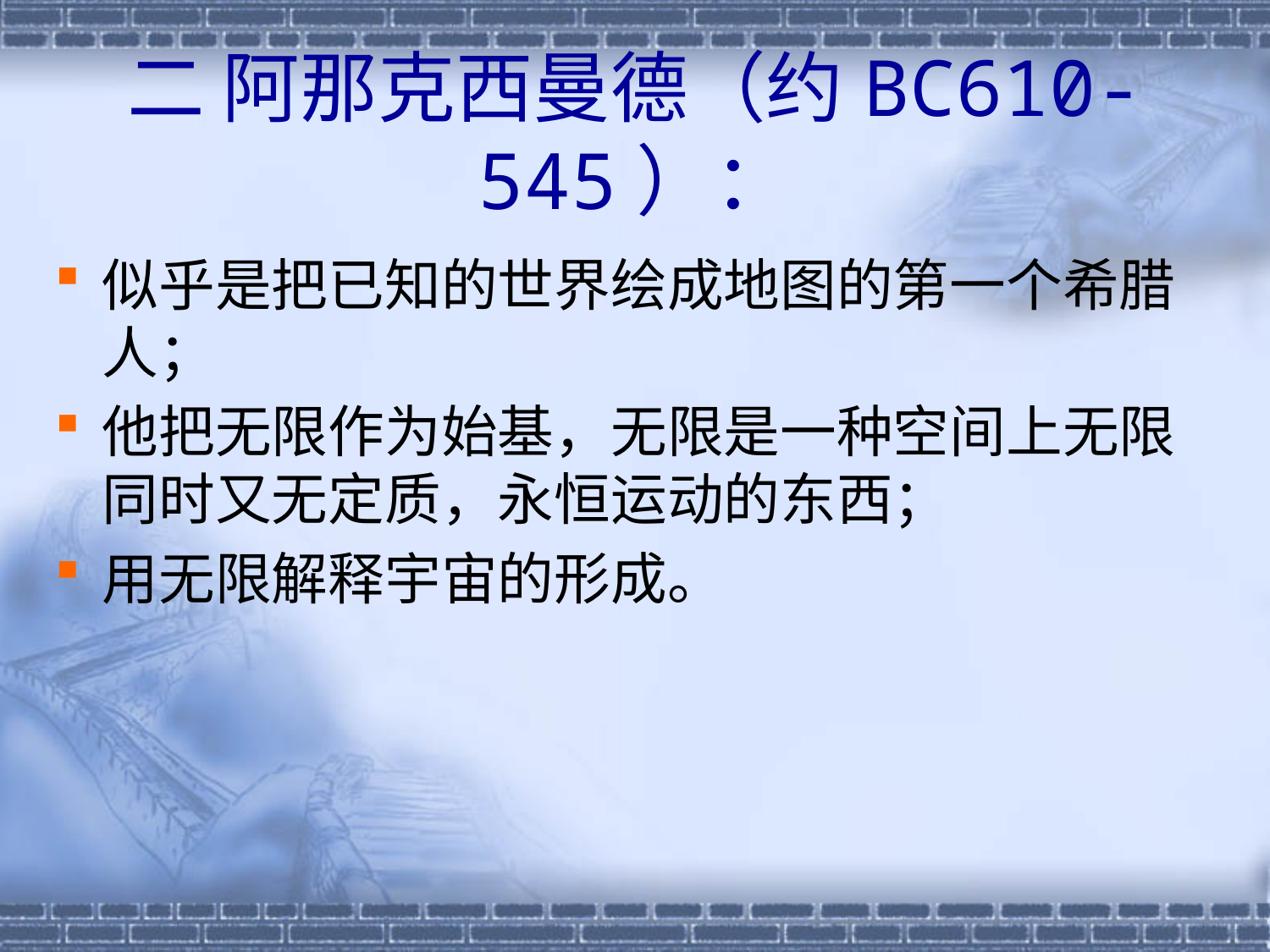

# 二 阿那克西曼德（约BC610-545）：
似乎是把已知的世界绘成地图的第一个希腊人；
他把无限作为始基，无限是一种空间上无限同时又无定质，永恒运动的东西；
用无限解释宇宙的形成。